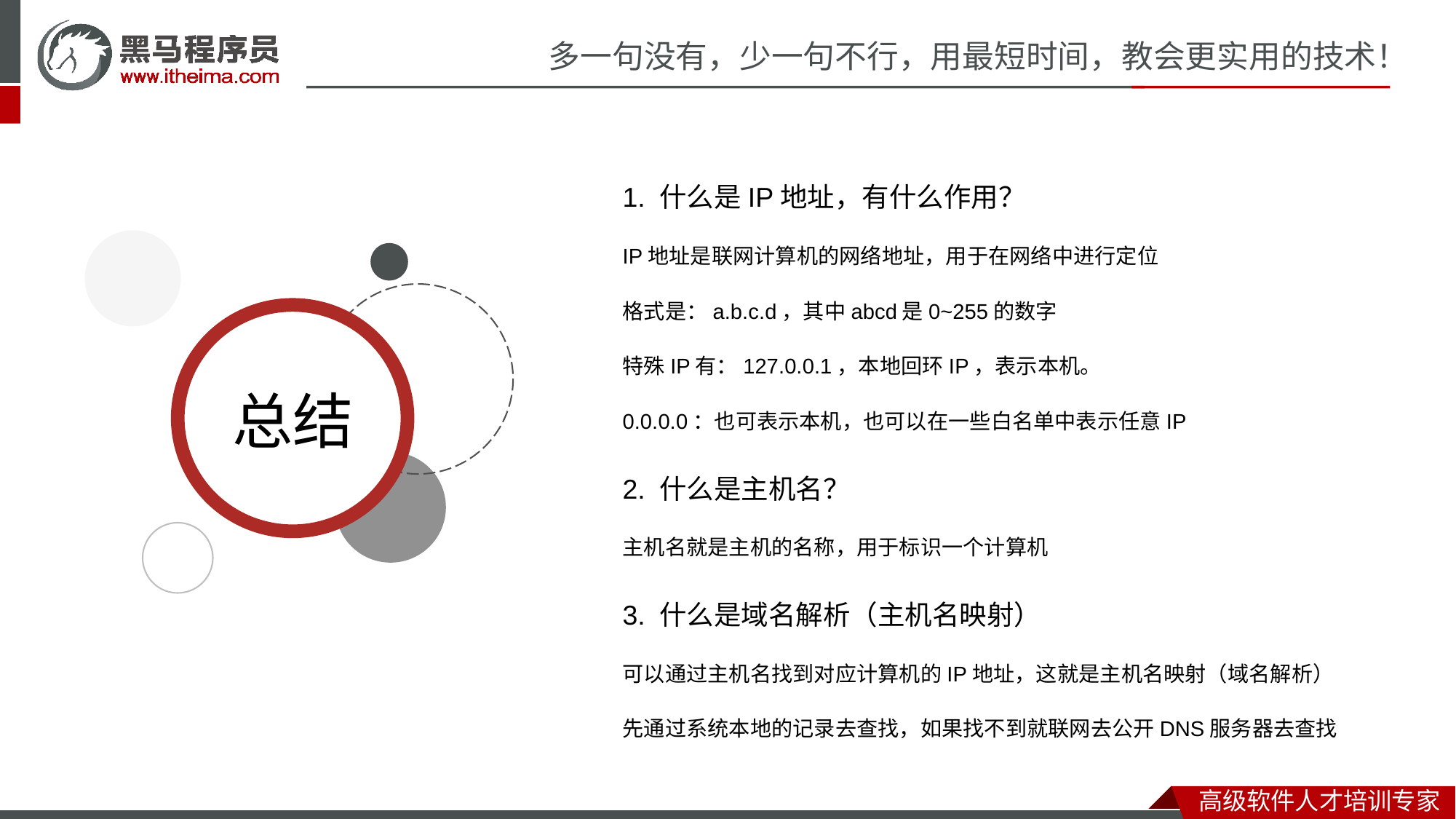

1. 什么是IP地址，有什么作用？
IP地址是联网计算机的网络地址，用于在网络中进行定位
格式是：a.b.c.d，其中abcd是0~255的数字
特殊IP有：127.0.0.1，本地回环IP，表示本机。
0.0.0.0：也可表示本机，也可以在一些白名单中表示任意IP
2. 什么是主机名？
主机名就是主机的名称，用于标识一个计算机
3. 什么是域名解析（主机名映射）
可以通过主机名找到对应计算机的IP地址，这就是主机名映射（域名解析）
先通过系统本地的记录去查找，如果找不到就联网去公开DNS服务器去查找